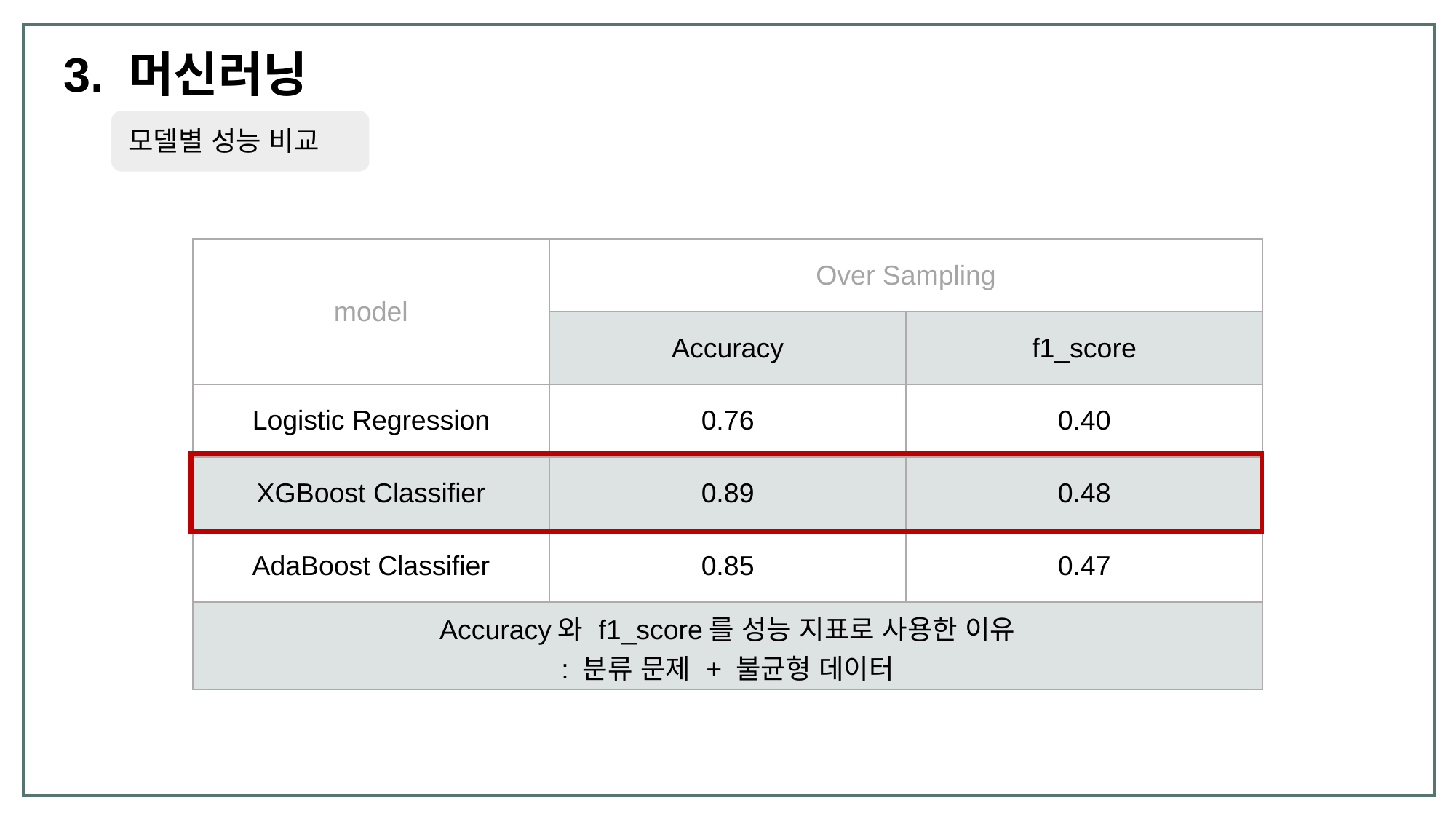

3. 머신러닝

모델별 성능 비교
| model | Over Sampling |  |
| --- | --- | --- |
|  | Accuracy | f1\_score |
| Logistic Regression | 0.76 | 0.40 |
| XGBoost Classifier | 0.89 | 0.48 |
| AdaBoost Classifier | 0.85 | 0.47 |
| Accuracy와 f1\_score를 성능 지표로 사용한 이유 : 분류 문제 + 불균형 데이터 |  |  |